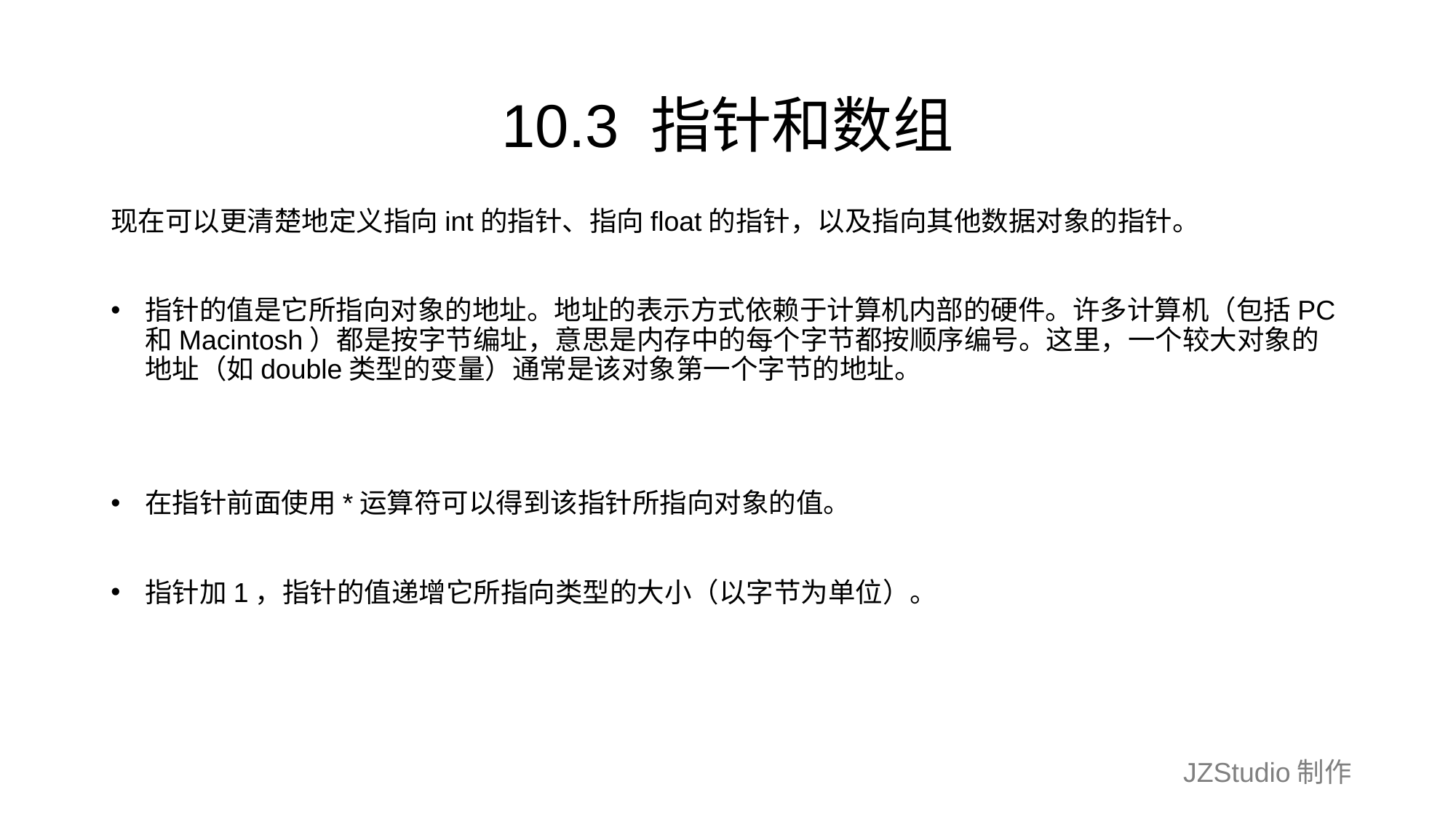

# 10.3 指针和数组
现在可以更清楚地定义指向int的指针、指向float的指针，以及指向其他数据对象的指针。

指针的值是它所指向对象的地址。地址的表示方式依赖于计算机内部的硬件。许多计算机（包括PC和Macintosh）都是按字节编址，意思是内存中的每个字节都按顺序编号。这里，一个较大对象的地址（如double类型的变量）通常是该对象第一个字节的地址。

在指针前面使用*运算符可以得到该指针所指向对象的值。

指针加1，指针的值递增它所指向类型的大小（以字节为单位）。